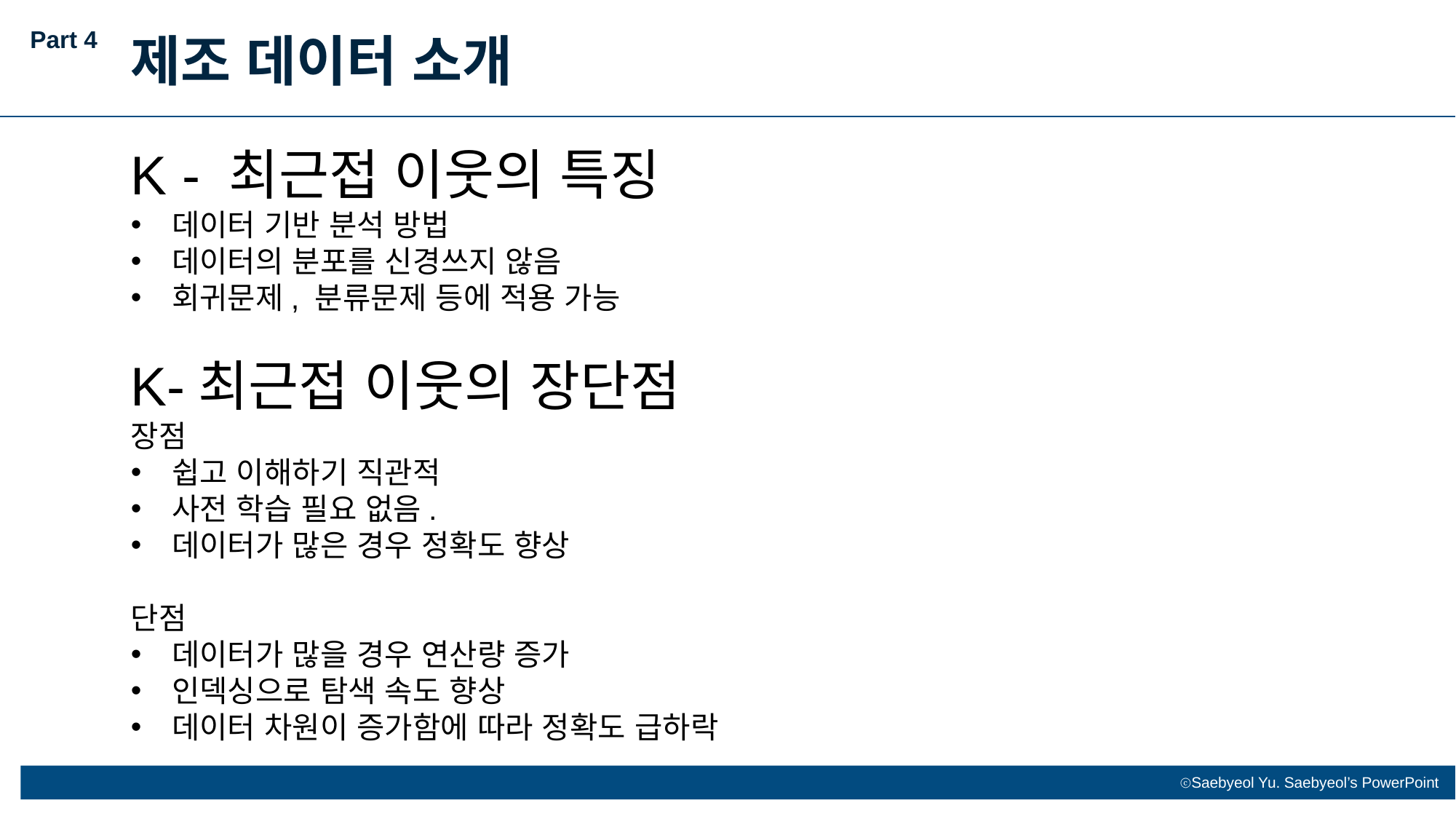

Part 4
제조 데이터 소개
K - 최근접 이웃의 특징
데이터 기반 분석 방법
데이터의 분포를 신경쓰지 않음
회귀문제, 분류문제 등에 적용 가능

K-최근접 이웃의 장단점
장점
쉽고 이해하기 직관적
사전 학습 필요 없음.
데이터가 많은 경우 정확도 향상

단점
데이터가 많을 경우 연산량 증가
인덱싱으로 탐색 속도 향상
데이터 차원이 증가함에 따라 정확도 급하락